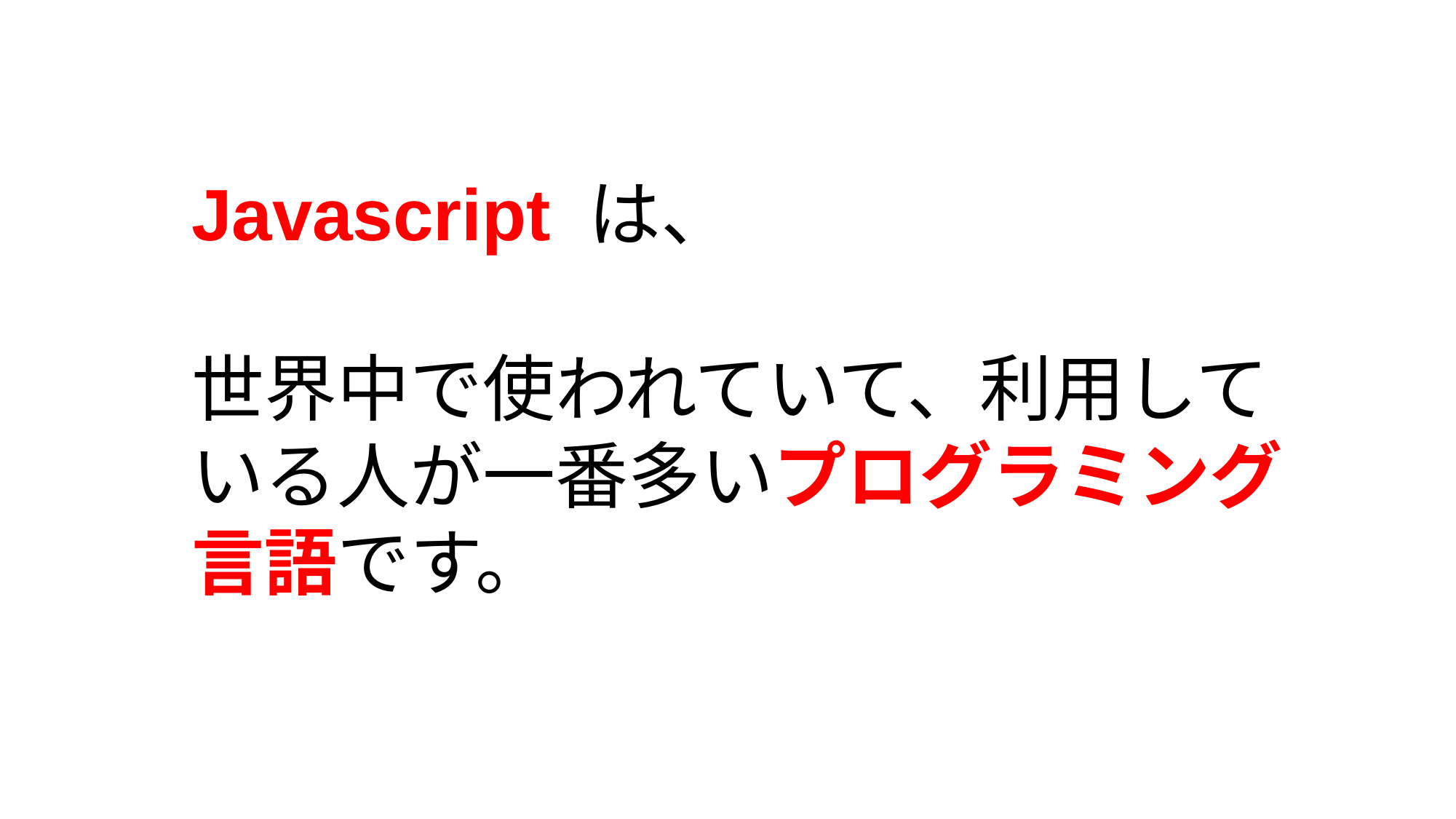

Javascript は、

世界中で使われていて、利用している人が一番多いプログラミング言語です。